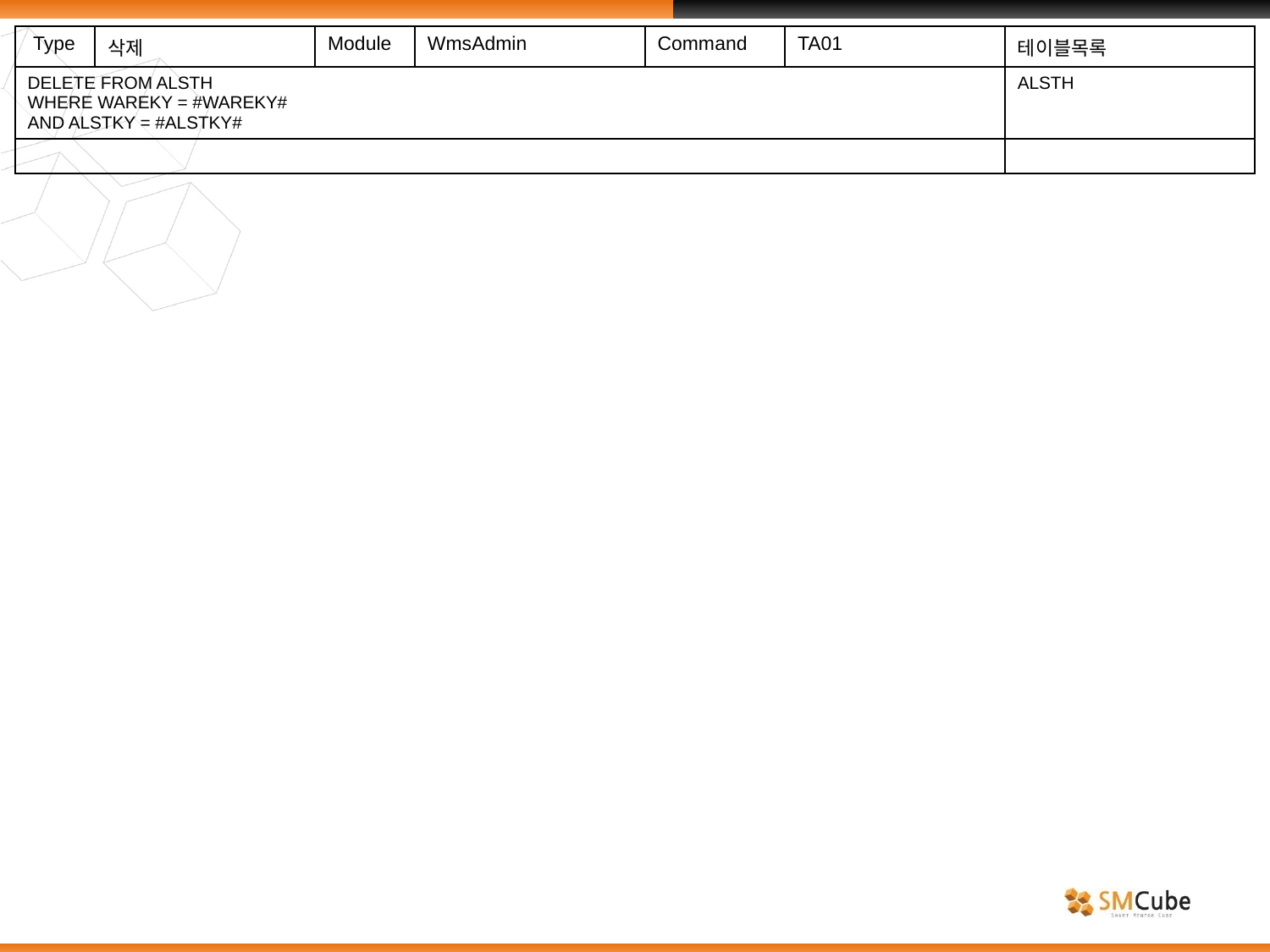

| Type | 삭제 | Module | WmsAdmin | Command | TA01 | 테이블목록 |
| --- | --- | --- | --- | --- | --- | --- |
| DELETE FROM ALSTH WHERE WAREKY = #WAREKY# AND ALSTKY = #ALSTKY# |  |  |  |  |  | ALSTH |
|  |  |  |  |  |  |  |